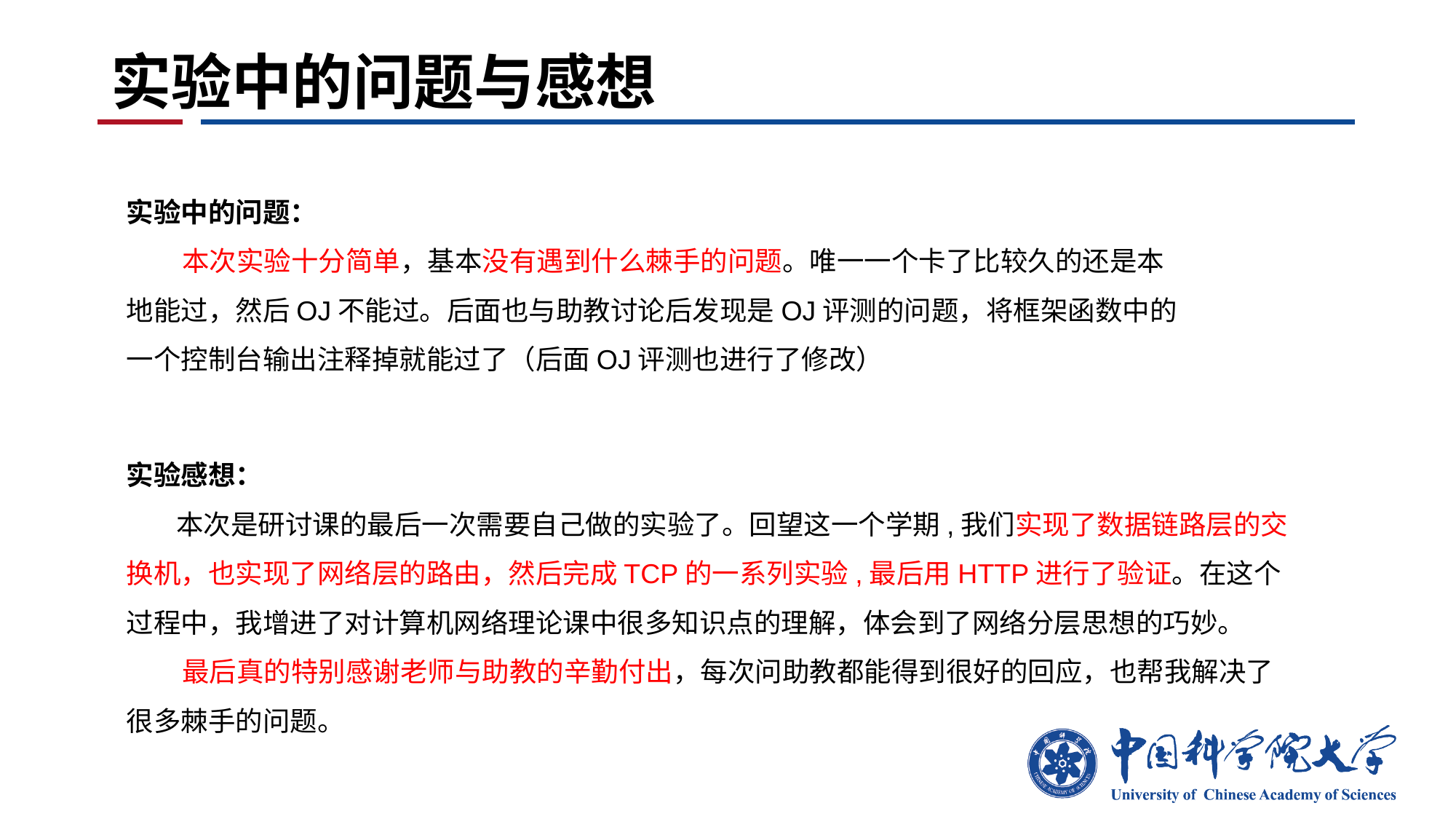

# 实验中的问题与感想

实验中的问题：
        本次实验十分简单，基本没有遇到什么棘手的问题。唯一一个卡了比较久的还是本地能过，然后OJ不能过。后面也与助教讨论后发现是OJ评测的问题，将框架函数中的一个控制台输出注释掉就能过了（后面OJ评测也进行了修改）
实验感想：
       本次是研讨课的最后一次需要自己做的实验了。回望这一个学期,我们实现了数据链路层的交换机，也实现了网络层的路由，然后完成TCP的一系列实验,最后用HTTP进行了验证。在这个过程中，我增进了对计算机网络理论课中很多知识点的理解，体会到了网络分层思想的巧妙。
        最后真的特别感谢老师与助教的辛勤付出，每次问助教都能得到很好的回应，也帮我解决了很多棘手的问题。